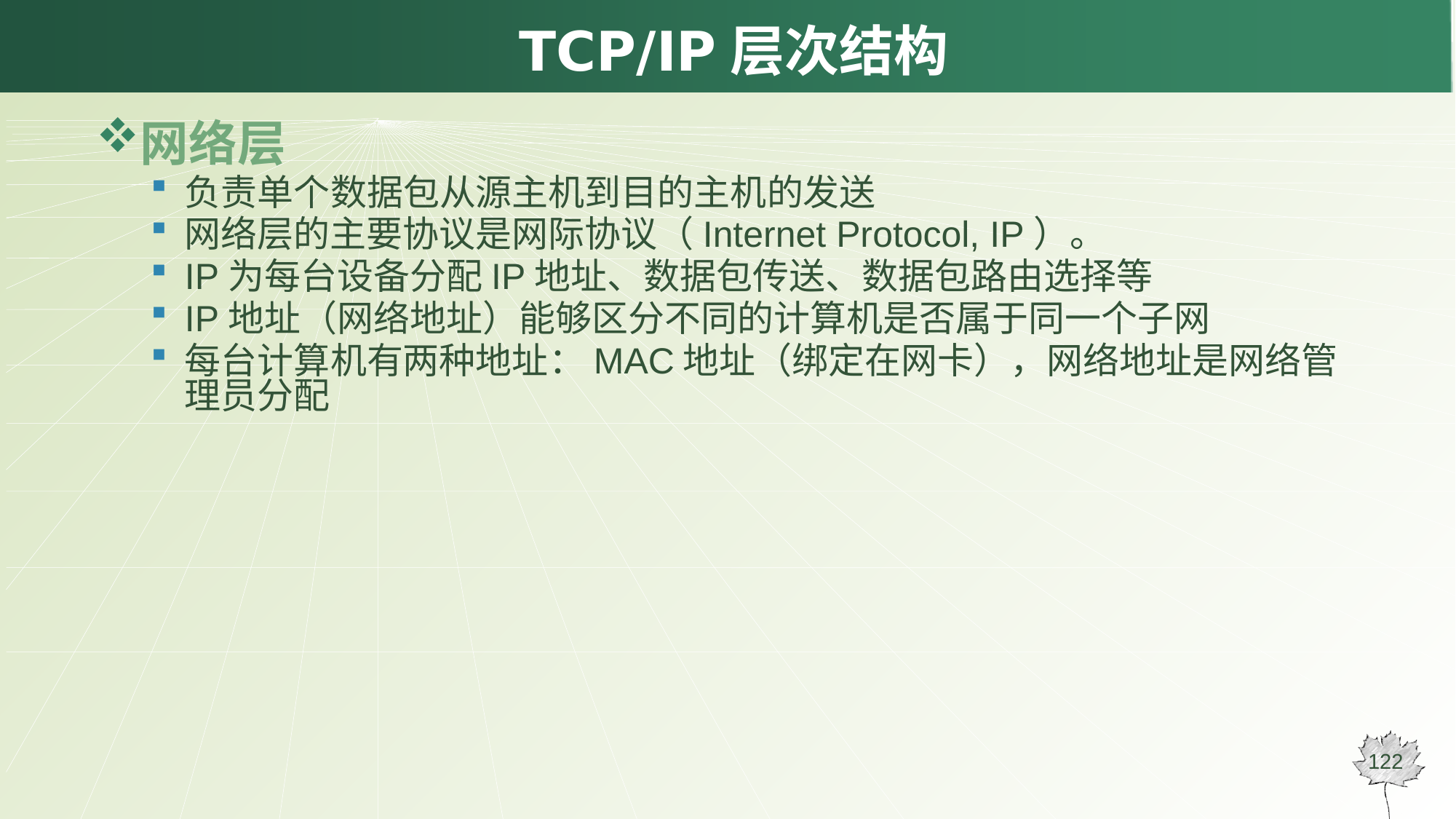

# TCP/IP层次结构
网络层
负责单个数据包从源主机到目的主机的发送
网络层的主要协议是网际协议（Internet Protocol, IP）。
IP为每台设备分配IP地址、数据包传送、数据包路由选择等
IP地址（网络地址）能够区分不同的计算机是否属于同一个子网
每台计算机有两种地址：MAC地址（绑定在网卡），网络地址是网络管理员分配
122